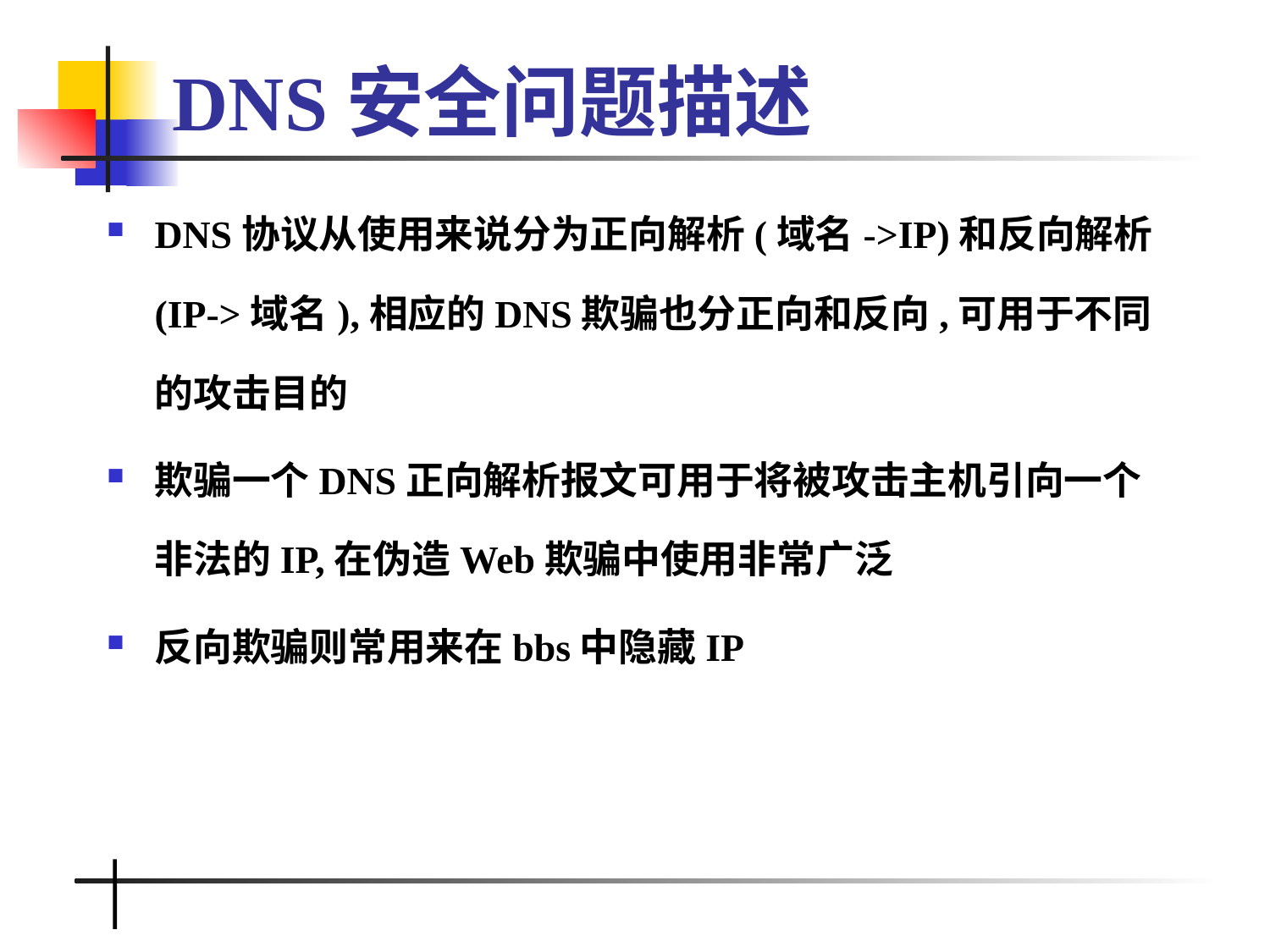

# DNS安全问题描述
DNS协议从使用来说分为正向解析(域名->IP)和反向解析(IP->域名),相应的DNS欺骗也分正向和反向,可用于不同的攻击目的
欺骗一个DNS正向解析报文可用于将被攻击主机引向一个非法的IP,在伪造Web欺骗中使用非常广泛
反向欺骗则常用来在bbs中隐藏IP